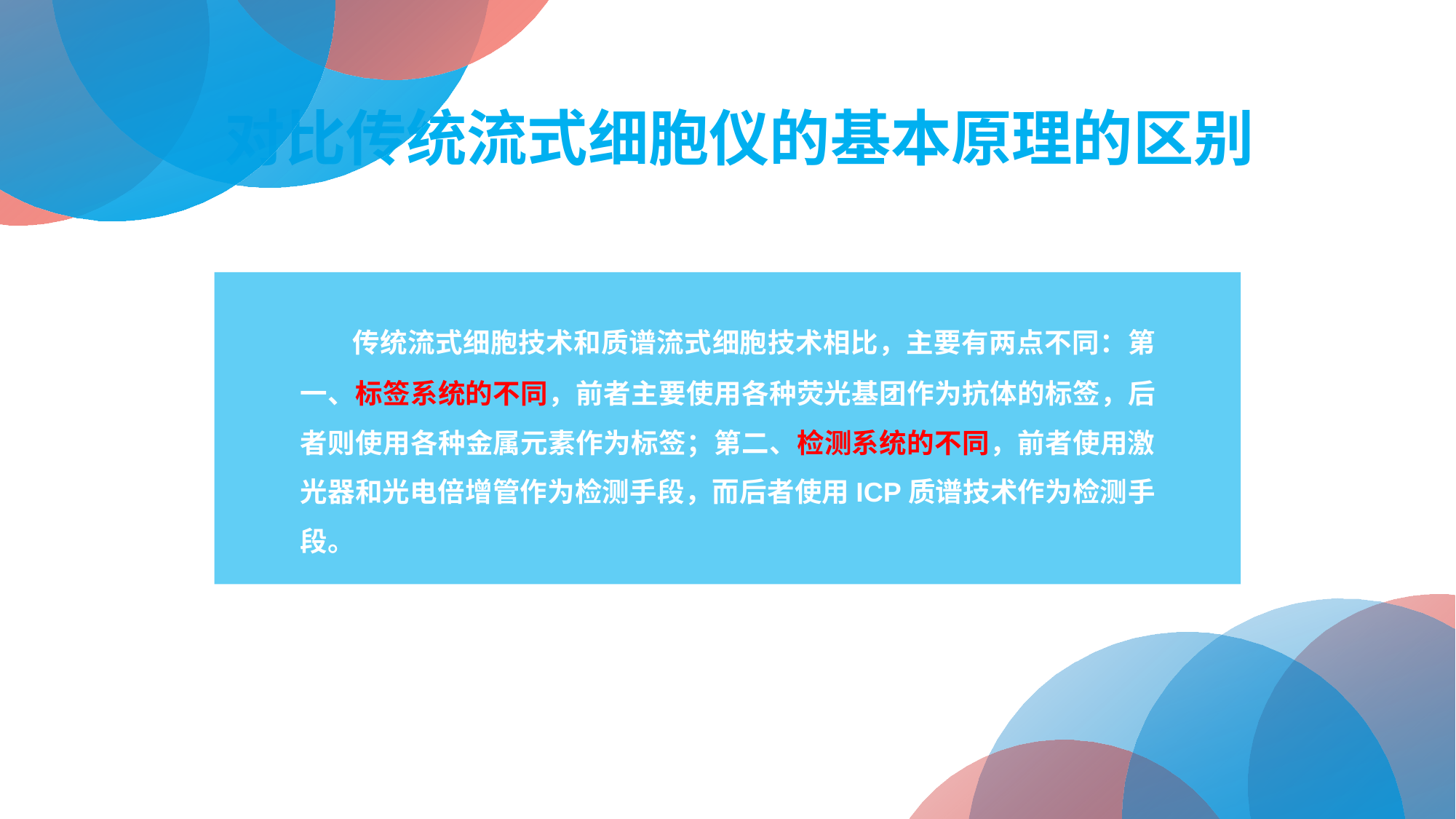

对比传统流式细胞仪的基本原理的区别

     传统流式细胞技术和质谱流式细胞技术相比，主要有两点不同：第一、标签系统的不同，前者主要使用各种荧光基团作为抗体的标签，后者则使用各种金属元素作为标签；第二、检测系统的不同，前者使用激光器和光电倍增管作为检测手段，而后者使用ICP质谱技术作为检测手段。